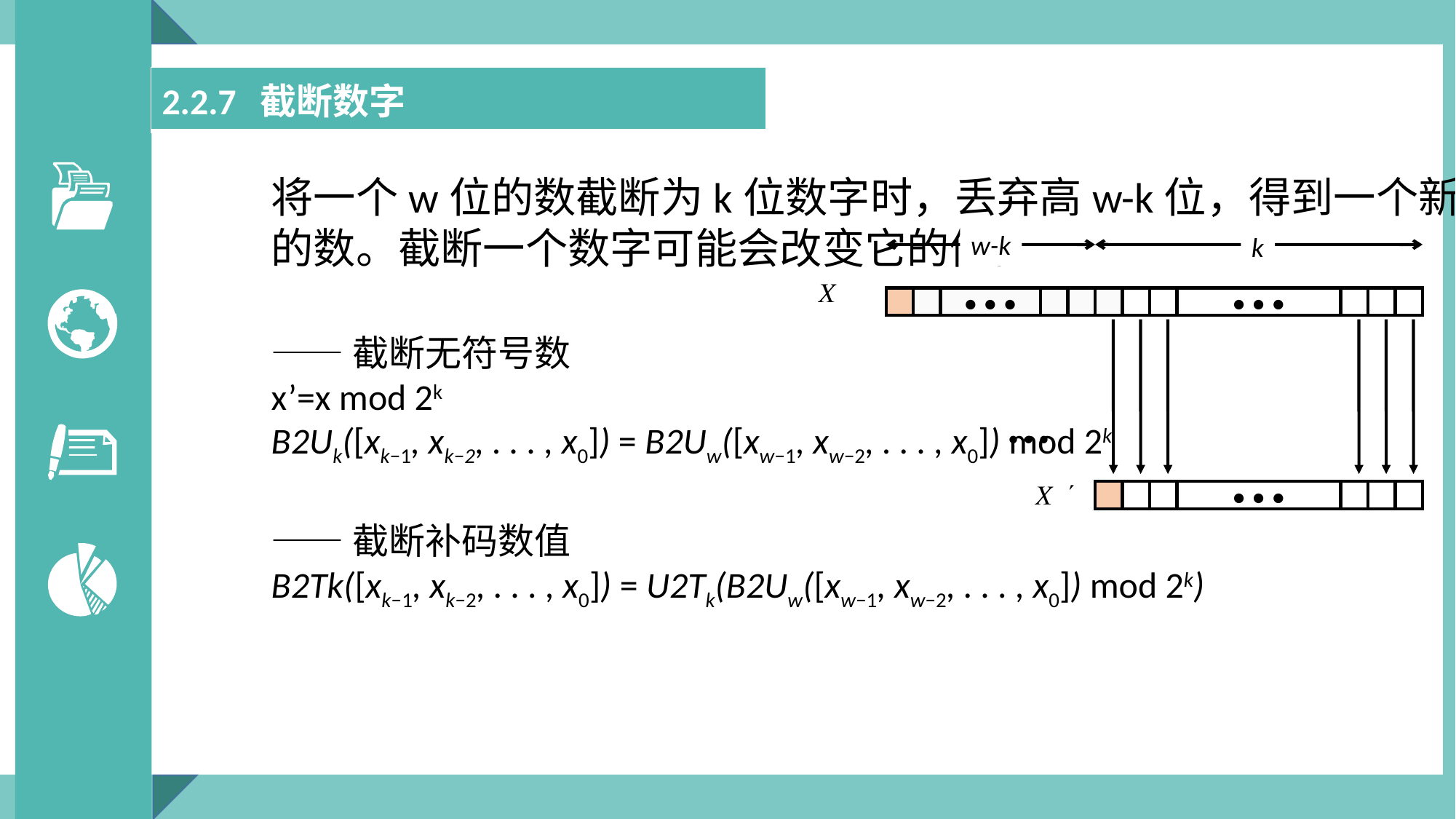

| 2.2.7 截断数字 |
| --- |
将一个w位的数截断为k位数字时，丢弃高w-k位，得到一个新的数。截断一个数字可能会改变它的值。

——截断无符号数
x’=x mod 2k
B2Uk([xk−1, xk−2, . . . , x0]) = B2Uw([xw−1, xw−2, . . . , x0]) mod 2k

——截断补码数值
B2Tk([xk−1, xk−2, . . . , x0]) = U2Tk(B2Uw([xw−1, xw−2, . . . , x0]) mod 2k)

w-k
k

X

• • •

• • •

• • •
X ′

• • •